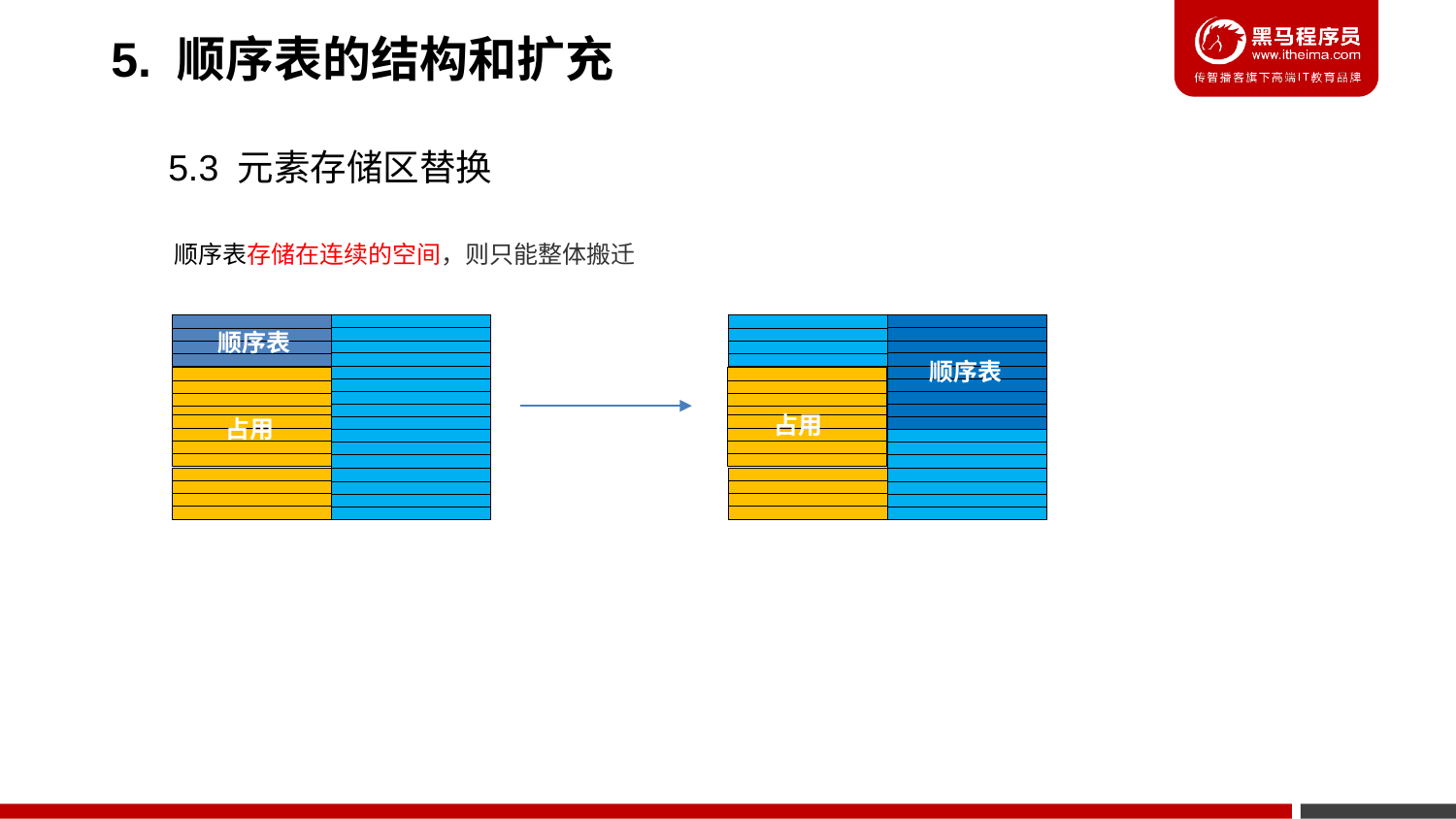

5. 顺序表的结构和扩充
5.3 元素存储区替换

顺序表存储在连续的空间，则只能整体搬迁

顺序表

顺序表

占用

占用